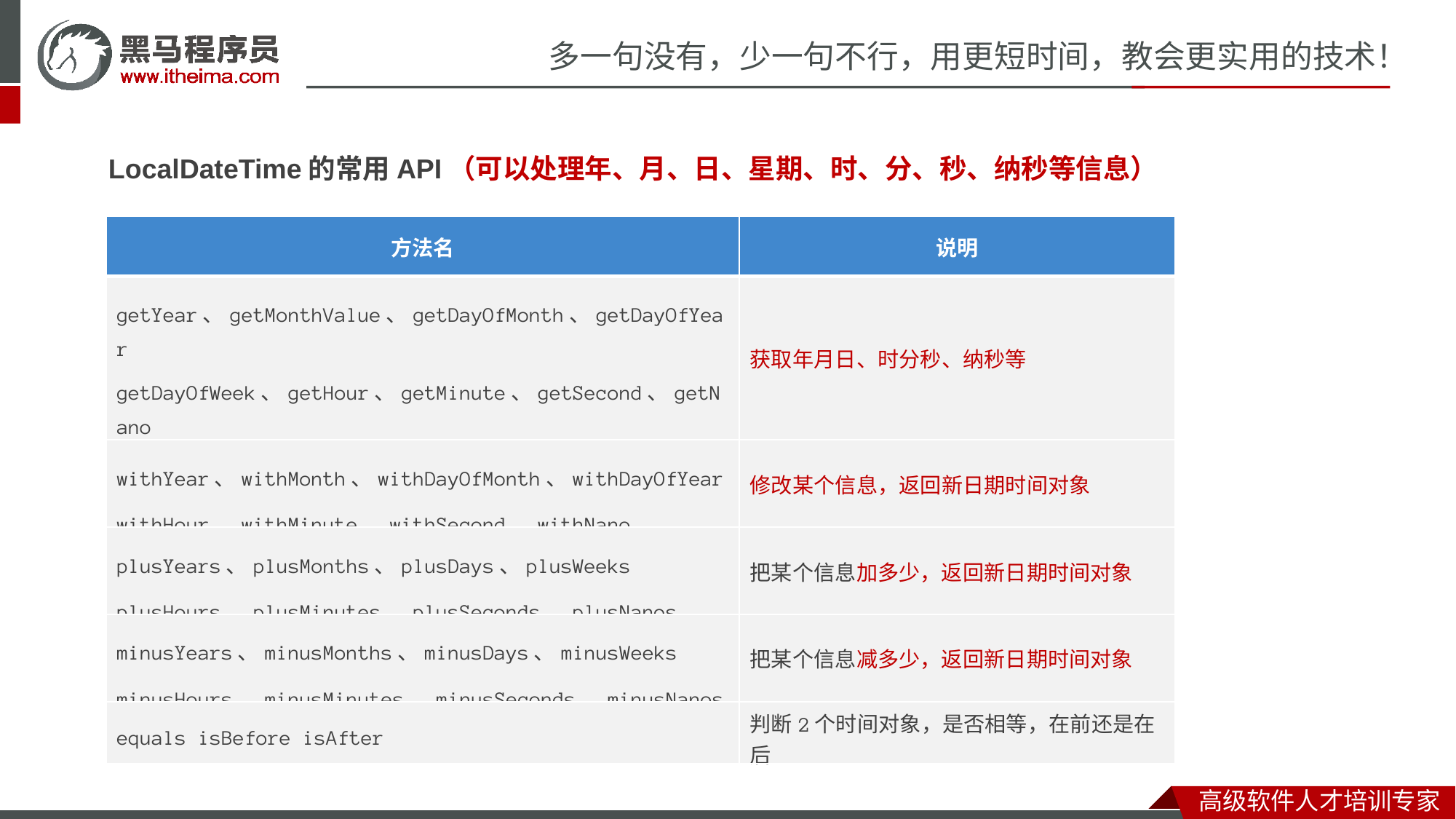

LocalDateTime的常用API（可以处理年、月、日、星期、时、分、秒、纳秒等信息）
| 方法名 | 说明 |
| --- | --- |
| getYear、getMonthValue、getDayOfMonth、getDayOfYear getDayOfWeek、getHour、getMinute、getSecond、getNano | 获取年月日、时分秒、纳秒等 |
| withYear、withMonth、withDayOfMonth、withDayOfYear withHour、withMinute、withSecond、withNano | 修改某个信息，返回新日期时间对象 |
| plusYears、plusMonths、plusDays、plusWeeks plusHours、plusMinutes、plusSeconds、plusNanos | 把某个信息加多少，返回新日期时间对象 |
| minusYears、minusMonths、minusDays、minusWeeks minusHours、minusMinutes、minusSeconds、minusNanos | 把某个信息减多少，返回新日期时间对象 |
| equals isBefore isAfter | 判断2个时间对象，是否相等，在前还是在后 |